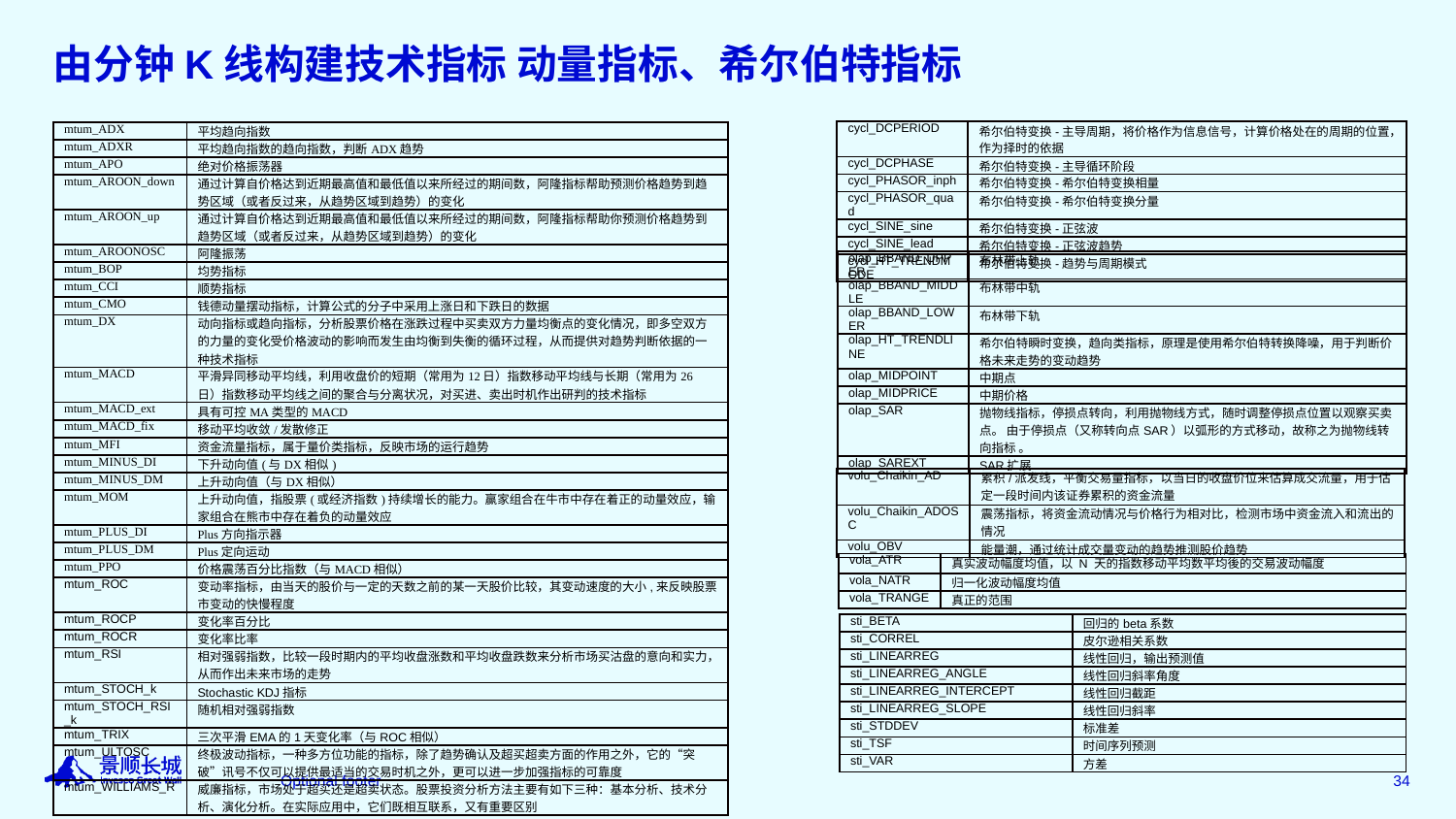

# 由分钟K线构建技术指标 动量指标、希尔伯特指标
| cycl\_DCPERIOD | 希尔伯特变换-主导周期，将价格作为信息信号，计算价格处在的周期的位置，作为择时的依据 |
| --- | --- |
| cycl\_DCPHASE | 希尔伯特变换-主导循环阶段 |
| cycl\_PHASOR\_inph | 希尔伯特变换-希尔伯特变换相量 |
| cycl\_PHASOR\_quad | 希尔伯特变换-希尔伯特变换分量 |
| cycl\_SINE\_sine | 希尔伯特变换-正弦波 |
| cycl\_SINE\_lead | 希尔伯特变换-正弦波趋势 |
| cycl\_HT\_TRENDMODE | 希尔伯特变换-趋势与周期模式 |
| mtum\_ADX | 平均趋向指数 |
| --- | --- |
| mtum\_ADXR | 平均趋向指数的趋向指数，判断ADX趋势 |
| mtum\_APO | 绝对价格振荡器 |
| mtum\_AROON\_down | 通过计算自价格达到近期最高值和最低值以来所经过的期间数，阿隆指标帮助预测价格趋势到趋势区域（或者反过来，从趋势区域到趋势）的变化 |
| mtum\_AROON\_up | 通过计算自价格达到近期最高值和最低值以来所经过的期间数，阿隆指标帮助你预测价格趋势到趋势区域（或者反过来，从趋势区域到趋势）的变化 |
| mtum\_AROONOSC | 阿隆振荡 |
| mtum\_BOP | 均势指标 |
| mtum\_CCI | 顺势指标 |
| mtum\_CMO | 钱德动量摆动指标，计算公式的分子中采用上涨日和下跌日的数据 |
| mtum\_DX | 动向指标或趋向指标，分析股票价格在涨跌过程中买卖双方力量均衡点的变化情况，即多空双方的力量的变化受价格波动的影响而发生由均衡到失衡的循环过程，从而提供对趋势判断依据的一种技术指标 |
| mtum\_MACD | 平滑异同移动平均线，利用收盘价的短期（常用为12日）指数移动平均线与长期（常用为26日）指数移动平均线之间的聚合与分离状况，对买进、卖出时机作出研判的技术指标 |
| mtum\_MACD\_ext | 具有可控MA类型的MACD |
| mtum\_MACD\_fix | 移动平均收敛/发散修正 |
| mtum\_MFI | 资金流量指标，属于量价类指标，反映市场的运行趋势 |
| mtum\_MINUS\_DI | 下升动向值(与DX相似) |
| mtum\_MINUS\_DM | 上升动向值（与DX相似） |
| mtum\_MOM | 上升动向值，指股票(或经济指数)持续增长的能力。赢家组合在牛市中存在着正的动量效应，输家组合在熊市中存在着负的动量效应 |
| mtum\_PLUS\_DI | Plus方向指示器 |
| mtum\_PLUS\_DM | Plus定向运动 |
| mtum\_PPO | 价格震荡百分比指数（与MACD相似） |
| mtum\_ROC | 变动率指标，由当天的股价与一定的天数之前的某一天股价比较，其变动速度的大小,来反映股票市变动的快慢程度 |
| mtum\_ROCP | 变化率百分比 |
| mtum\_ROCR | 变化率比率 |
| mtum\_RSI | 相对强弱指数，比较一段时期内的平均收盘涨数和平均收盘跌数来分析市场买沽盘的意向和实力，从而作出未来市场的走势 |
| mtum\_STOCH\_k | Stochastic KDJ指标 |
| mtum\_STOCH\_RSI\_k | 随机相对强弱指数 |
| mtum\_TRIX | 三次平滑EMA的1天变化率（与ROC相似） |
| mtum\_ULTOSC | 终极波动指标，一种多方位功能的指标，除了趋势确认及超买超卖方面的作用之外，它的“突破”讯号不仅可以提供最适当的交易时机之外，更可以进一步加强指标的可靠度 |
| mtum\_WILLIAMS\_R | 威廉指标，市场处于超买还是超卖状态。股票投资分析方法主要有如下三种：基本分析、技术分析、演化分析。在实际应用中，它们既相互联系，又有重要区别 |

| olap\_BBAND\_UPPER | 布林带上轨 |
| --- | --- |
| olap\_BBAND\_MIDDLE | 布林带中轨 |
| olap\_BBAND\_LOWER | 布林带下轨 |
| olap\_HT\_TRENDLINE | 希尔伯特瞬时变换，趋向类指标，原理是使用希尔伯特转换降噪，用于判断价格未来走势的变动趋势 |
| olap\_MIDPOINT | 中期点 |
| olap\_MIDPRICE | 中期价格 |
| olap\_SAR | 抛物线指标，停损点转向，利用抛物线方式，随时调整停损点位置以观察买卖点。 由于停损点（又称转向点SAR）以弧形的方式移动，故称之为抛物线转向指标 。 |
| olap\_SAREXT | SAR扩展 |
| volu\_Chaikin\_AD | 累积/派发线，平衡交易量指标，以当日的收盘价位来估算成交流量，用于估定一段时间内该证券累积的资金流量 |
| --- | --- |
| volu\_Chaikin\_ADOSC | 震荡指标，将资金流动情况与价格行为相对比，检测市场中资金流入和流出的情况 |
| volu\_OBV | 能量潮，通过统计成交量变动的趋势推测股价趋势 |
| vola\_ATR | 真实波动幅度均值，以 N 天的指数移动平均数平均後的交易波动幅度 |
| --- | --- |
| vola\_NATR | 归一化波动幅度均值 |
| vola\_TRANGE | 真正的范围 |
| sti\_BETA | 回归的beta系数 |
| --- | --- |
| sti\_CORREL | 皮尔逊相关系数 |
| sti\_LINEARREG | 线性回归，输出预测值 |
| sti\_LINEARREG\_ANGLE | 线性回归斜率角度 |
| sti\_LINEARREG\_INTERCEPT | 线性回归截距 |
| sti\_LINEARREG\_SLOPE | 线性回归斜率 |
| sti\_STDDEV | 标准差 |
| sti\_TSF | 时间序列预测 |
| sti\_VAR | 方差 |
Optional footer
34